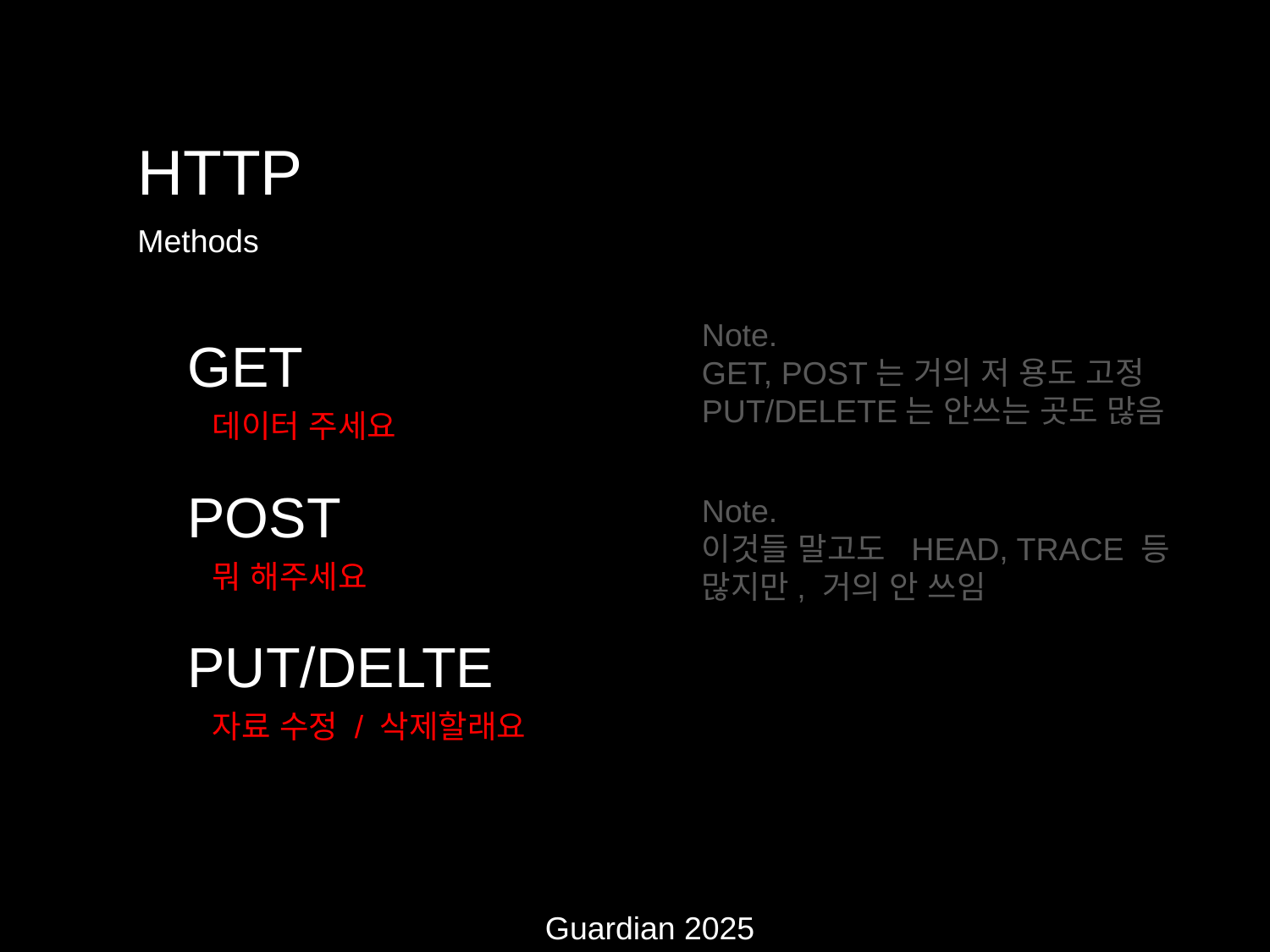

HTTP
Methods
Note.
GET, POST는 거의 저 용도 고정
PUT/DELETE는 안쓰는 곳도 많음
GET
데이터 주세요
POST
뭐 해주세요
자료 수정 / 삭제할래요
Note.
이것들 말고도  HEAD, TRACE 등 많지만, 거의 안 쓰임
PUT/DELTE

Guardian 2025